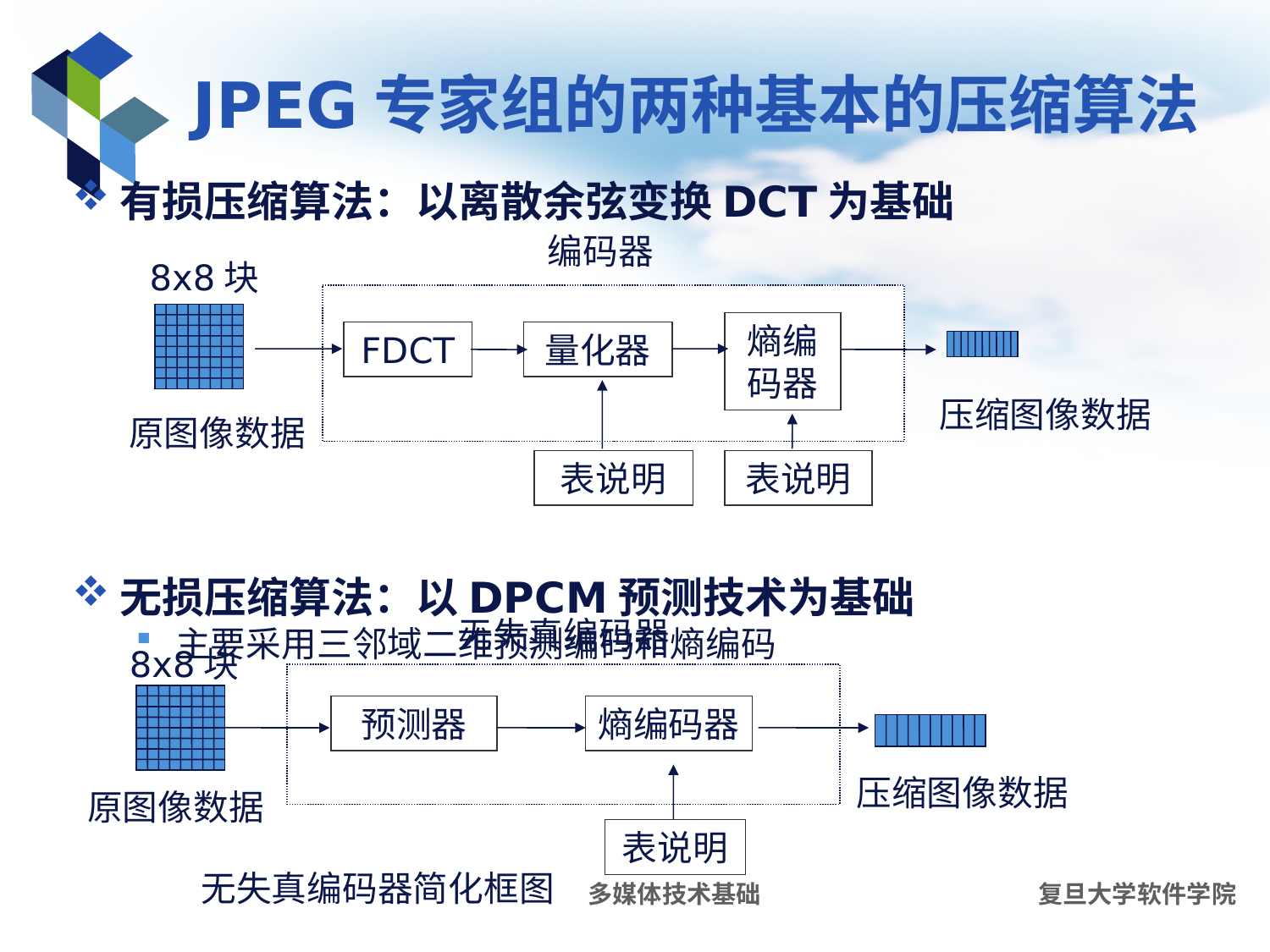

# JPEG专家组的两种基本的压缩算法
有损压缩算法：以离散余弦变换DCT为基础

无损压缩算法：以DPCM预测技术为基础
主要采用三邻域二维预测编码和熵编码
编码器
8x8块

熵编码器
FDCT
量化器

压缩图像数据
原图像数据

表说明
表说明
无失真编码器
8x8块

预测器
熵编码器

压缩图像数据

原图像数据
表说明
无失真编码器简化框图
多媒体技术基础